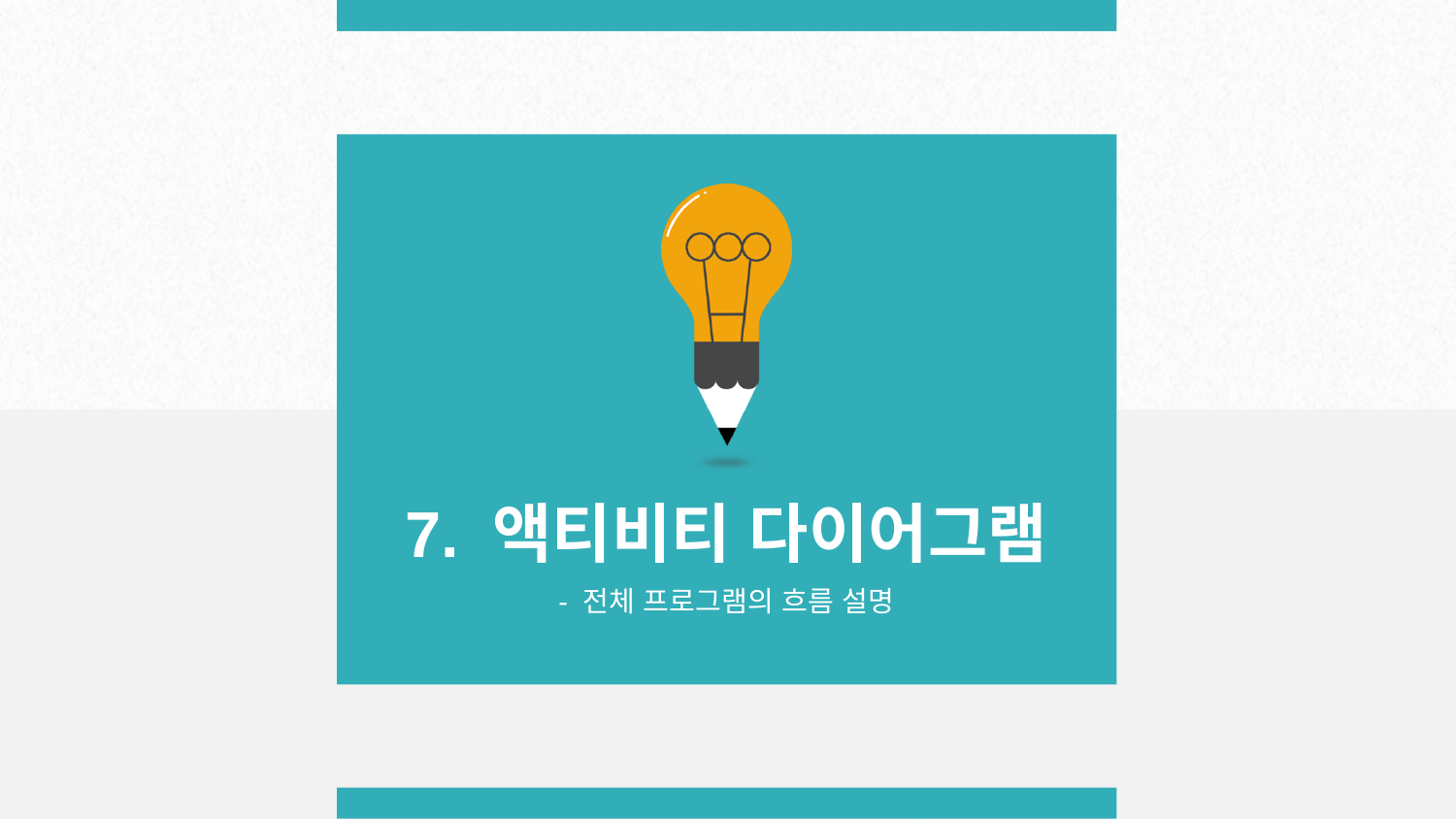

7. 액티비티 다이어그램
- 전체 프로그램의 흐름 설명